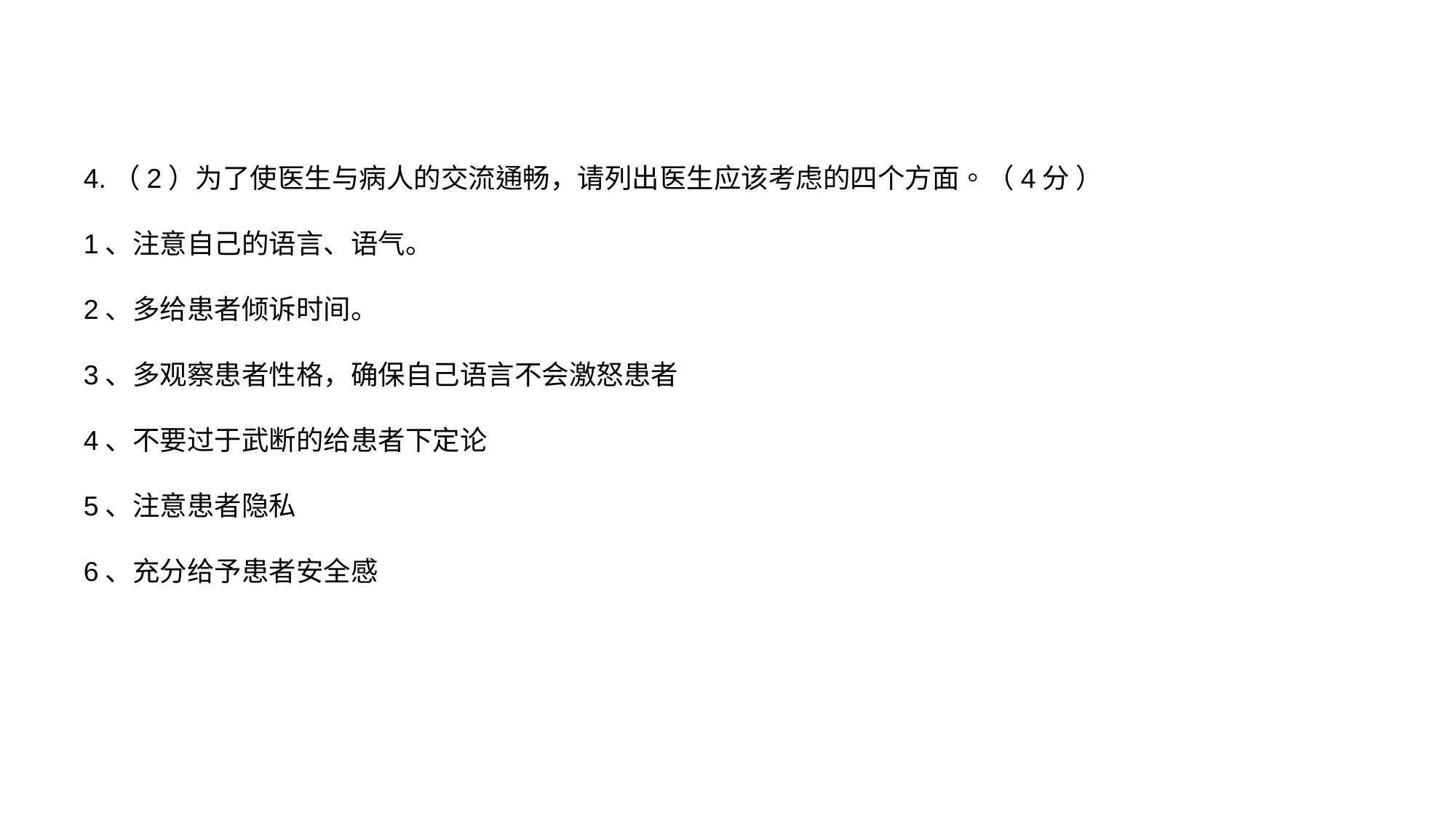

4.（2）为了使医生与病人的交流通畅，请列出医生应该考虑的四个方面。（4分 ）

1、注意自己的语言、语气。

2、多给患者倾诉时间。

3、多观察患者性格，确保自己语言不会激怒患者

4、不要过于武断的给患者下定论

5、注意患者隐私

6、充分给予患者安全感